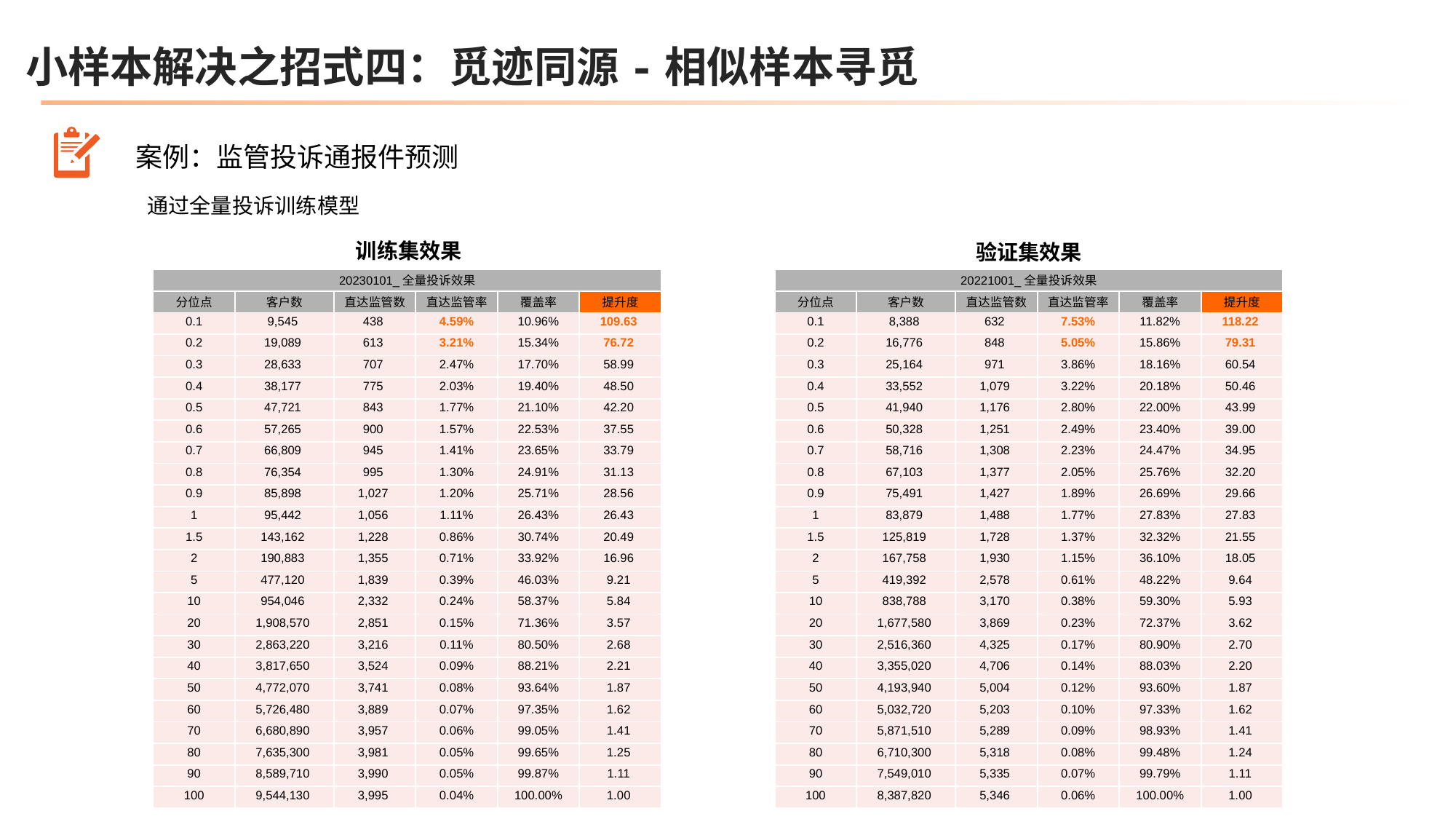

小样本解决之招式四：觅迹同源-相似样本寻觅

案例：监管投诉通报件预测
通过全量投诉训练模型
训练集效果
验证集效果
| 20230101\_全量投诉效果 |  |  |  |  |  |
| --- | --- | --- | --- | --- | --- |
| 分位点 | 客户数 | 直达监管数 | 直达监管率 | 覆盖率 | 提升度 |
| 0.1 | 9,545 | 438 | 4.59% | 10.96% | 109.63 |
| 0.2 | 19,089 | 613 | 3.21% | 15.34% | 76.72 |
| 0.3 | 28,633 | 707 | 2.47% | 17.70% | 58.99 |
| 0.4 | 38,177 | 775 | 2.03% | 19.40% | 48.50 |
| 0.5 | 47,721 | 843 | 1.77% | 21.10% | 42.20 |
| 0.6 | 57,265 | 900 | 1.57% | 22.53% | 37.55 |
| 0.7 | 66,809 | 945 | 1.41% | 23.65% | 33.79 |
| 0.8 | 76,354 | 995 | 1.30% | 24.91% | 31.13 |
| 0.9 | 85,898 | 1,027 | 1.20% | 25.71% | 28.56 |
| 1 | 95,442 | 1,056 | 1.11% | 26.43% | 26.43 |
| 1.5 | 143,162 | 1,228 | 0.86% | 30.74% | 20.49 |
| 2 | 190,883 | 1,355 | 0.71% | 33.92% | 16.96 |
| 5 | 477,120 | 1,839 | 0.39% | 46.03% | 9.21 |
| 10 | 954,046 | 2,332 | 0.24% | 58.37% | 5.84 |
| 20 | 1,908,570 | 2,851 | 0.15% | 71.36% | 3.57 |
| 30 | 2,863,220 | 3,216 | 0.11% | 80.50% | 2.68 |
| 40 | 3,817,650 | 3,524 | 0.09% | 88.21% | 2.21 |
| 50 | 4,772,070 | 3,741 | 0.08% | 93.64% | 1.87 |
| 60 | 5,726,480 | 3,889 | 0.07% | 97.35% | 1.62 |
| 70 | 6,680,890 | 3,957 | 0.06% | 99.05% | 1.41 |
| 80 | 7,635,300 | 3,981 | 0.05% | 99.65% | 1.25 |
| 90 | 8,589,710 | 3,990 | 0.05% | 99.87% | 1.11 |
| 100 | 9,544,130 | 3,995 | 0.04% | 100.00% | 1.00 |
| 20221001\_全量投诉效果 |  |  |  |  |  |
| --- | --- | --- | --- | --- | --- |
| 分位点 | 客户数 | 直达监管数 | 直达监管率 | 覆盖率 | 提升度 |
| 0.1 | 8,388 | 632 | 7.53% | 11.82% | 118.22 |
| 0.2 | 16,776 | 848 | 5.05% | 15.86% | 79.31 |
| 0.3 | 25,164 | 971 | 3.86% | 18.16% | 60.54 |
| 0.4 | 33,552 | 1,079 | 3.22% | 20.18% | 50.46 |
| 0.5 | 41,940 | 1,176 | 2.80% | 22.00% | 43.99 |
| 0.6 | 50,328 | 1,251 | 2.49% | 23.40% | 39.00 |
| 0.7 | 58,716 | 1,308 | 2.23% | 24.47% | 34.95 |
| 0.8 | 67,103 | 1,377 | 2.05% | 25.76% | 32.20 |
| 0.9 | 75,491 | 1,427 | 1.89% | 26.69% | 29.66 |
| 1 | 83,879 | 1,488 | 1.77% | 27.83% | 27.83 |
| 1.5 | 125,819 | 1,728 | 1.37% | 32.32% | 21.55 |
| 2 | 167,758 | 1,930 | 1.15% | 36.10% | 18.05 |
| 5 | 419,392 | 2,578 | 0.61% | 48.22% | 9.64 |
| 10 | 838,788 | 3,170 | 0.38% | 59.30% | 5.93 |
| 20 | 1,677,580 | 3,869 | 0.23% | 72.37% | 3.62 |
| 30 | 2,516,360 | 4,325 | 0.17% | 80.90% | 2.70 |
| 40 | 3,355,020 | 4,706 | 0.14% | 88.03% | 2.20 |
| 50 | 4,193,940 | 5,004 | 0.12% | 93.60% | 1.87 |
| 60 | 5,032,720 | 5,203 | 0.10% | 97.33% | 1.62 |
| 70 | 5,871,510 | 5,289 | 0.09% | 98.93% | 1.41 |
| 80 | 6,710,300 | 5,318 | 0.08% | 99.48% | 1.24 |
| 90 | 7,549,010 | 5,335 | 0.07% | 99.79% | 1.11 |
| 100 | 8,387,820 | 5,346 | 0.06% | 100.00% | 1.00 |